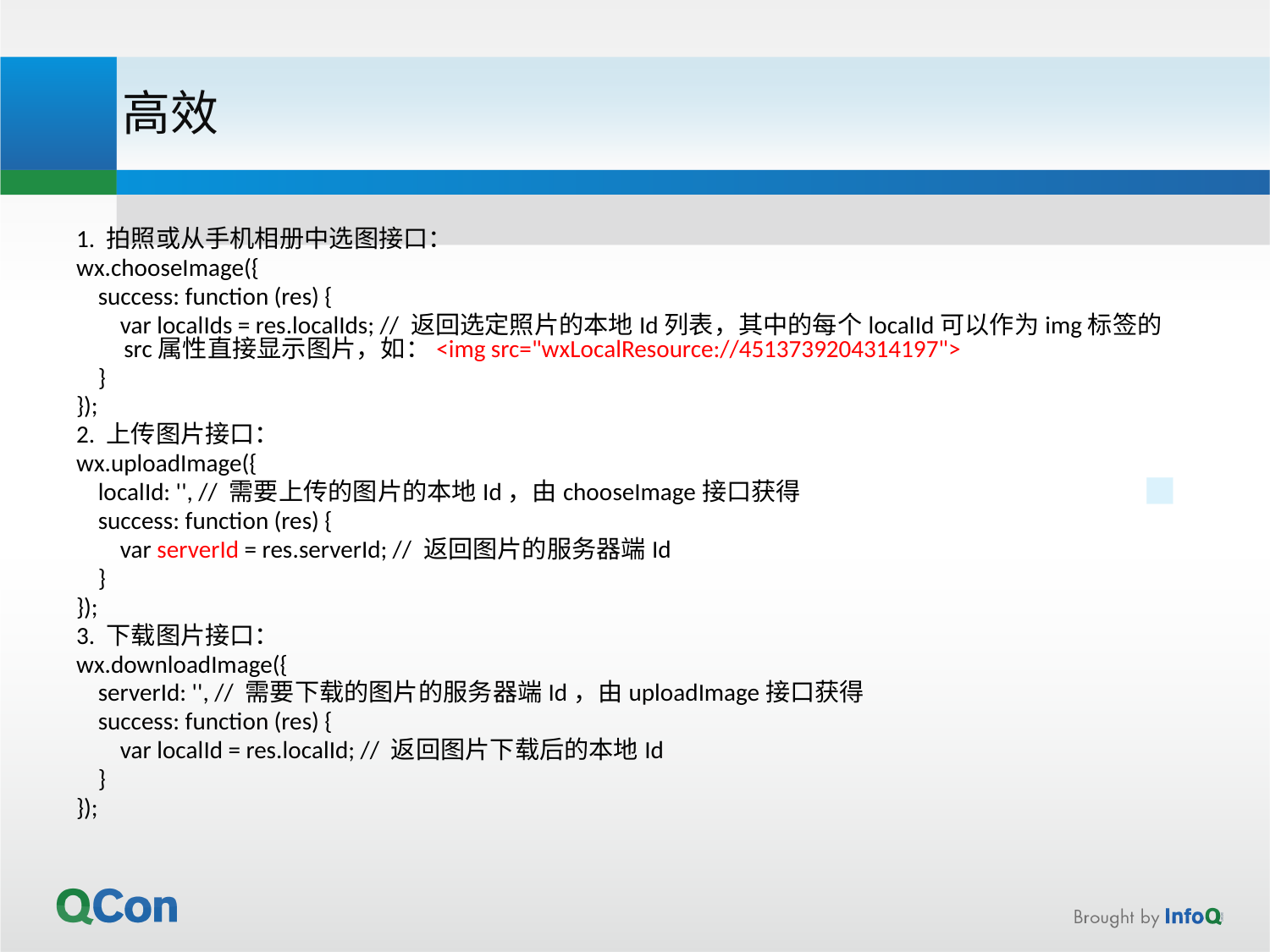

高效
1. 拍照或从手机相册中选图接口：
wx.chooseImage({
    success: function (res) {
        var localIds = res.localIds; // 返回选定照片的本地Id列表，其中的每个localId可以作为img标签的src属性直接显示图片，如：<img src="wxLocalResource://4513739204314197">
    }
});
2. 上传图片接口：
wx.uploadImage({
    localId: '', // 需要上传的图片的本地Id，由chooseImage接口获得
    success: function (res) {
        var serverId = res.serverId; // 返回图片的服务器端Id
    }
});
3. 下载图片接口：
wx.downloadImage({
    serverId: '', // 需要下载的图片的服务器端Id，由uploadImage接口获得
    success: function (res) {
        var localId = res.localId; // 返回图片下载后的本地Id
    }
});